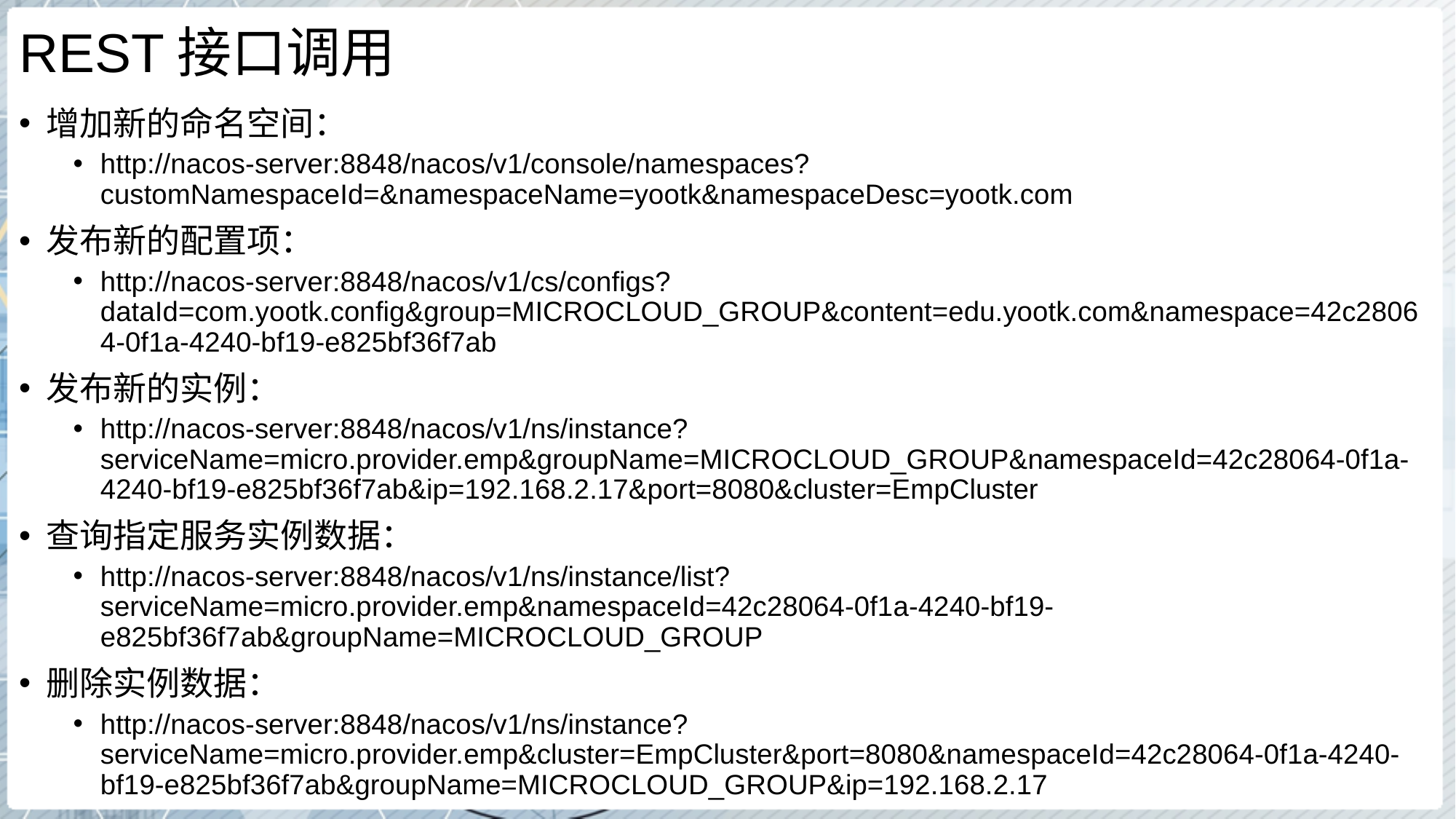

# REST接口调用
增加新的命名空间：
http://nacos-server:8848/nacos/v1/console/namespaces?customNamespaceId=&namespaceName=yootk&namespaceDesc=yootk.com
发布新的配置项：
http://nacos-server:8848/nacos/v1/cs/configs?dataId=com.yootk.config&group=MICROCLOUD_GROUP&content=edu.yootk.com&namespace=42c28064-0f1a-4240-bf19-e825bf36f7ab
发布新的实例：
http://nacos-server:8848/nacos/v1/ns/instance?serviceName=micro.provider.emp&groupName=MICROCLOUD_GROUP&namespaceId=42c28064-0f1a-4240-bf19-e825bf36f7ab&ip=192.168.2.17&port=8080&cluster=EmpCluster
查询指定服务实例数据：
http://nacos-server:8848/nacos/v1/ns/instance/list?serviceName=micro.provider.emp&namespaceId=42c28064-0f1a-4240-bf19-e825bf36f7ab&groupName=MICROCLOUD_GROUP
删除实例数据：
http://nacos-server:8848/nacos/v1/ns/instance?serviceName=micro.provider.emp&cluster=EmpCluster&port=8080&namespaceId=42c28064-0f1a-4240-bf19-e825bf36f7ab&groupName=MICROCLOUD_GROUP&ip=192.168.2.17